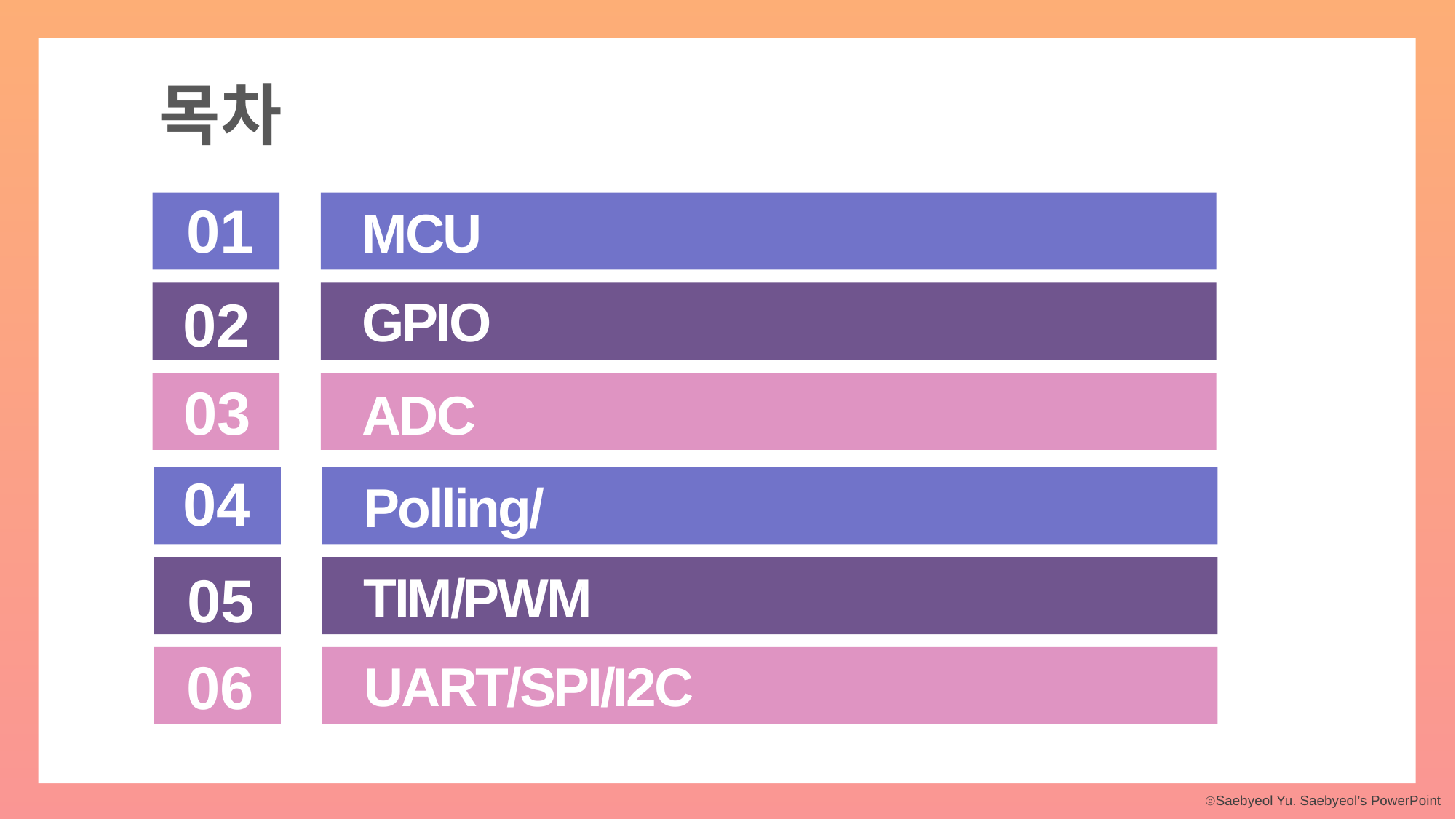

목차
01

MCU
02
GPIO

03

ADC
04

Polling/Interrupt
05

TIM/PWM
06
UART/SPI/I2C